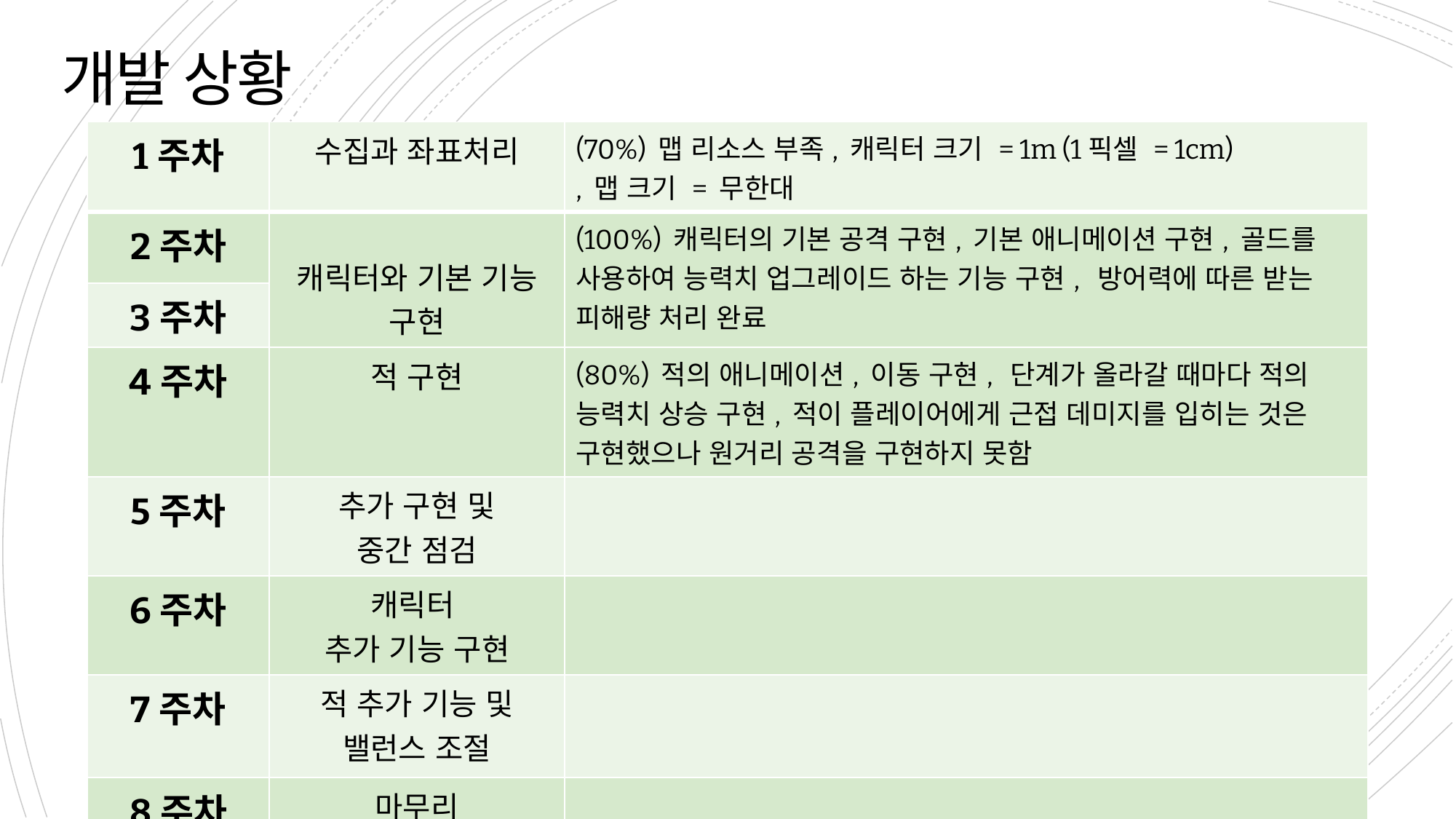

# 개발 상황

| 1주차 | 수집과 좌표처리 | (70%) 맵 리소스 부족, 캐릭터 크기 = 1m (1픽셀 = 1cm) , 맵 크기 = 무한대 |
| --- | --- | --- |
| 2주차 | 캐릭터와 기본 기능 구현 | (100%) 캐릭터의 기본 공격 구현, 기본 애니메이션 구현, 골드를 사용하여 능력치 업그레이드 하는 기능 구현, 방어력에 따른 받는 피해량 처리 완료 |
| 3주차 |  |  |
| 4주차 | 적 구현 | (80%) 적의 애니메이션, 이동 구현, 단계가 올라갈 때마다 적의 능력치 상승 구현, 적이 플레이어에게 근접 데미지를 입히는 것은 구현했으나 원거리 공격을 구현하지 못함 |
| 5주차 | 추가 구현 및 중간 점검 |  |
| 6주차 | 캐릭터 추가 기능 구현 |  |
| 7주차 | 적 추가 기능 및 밸런스 조절 |  |
| 8주차 | 마무리 |  |